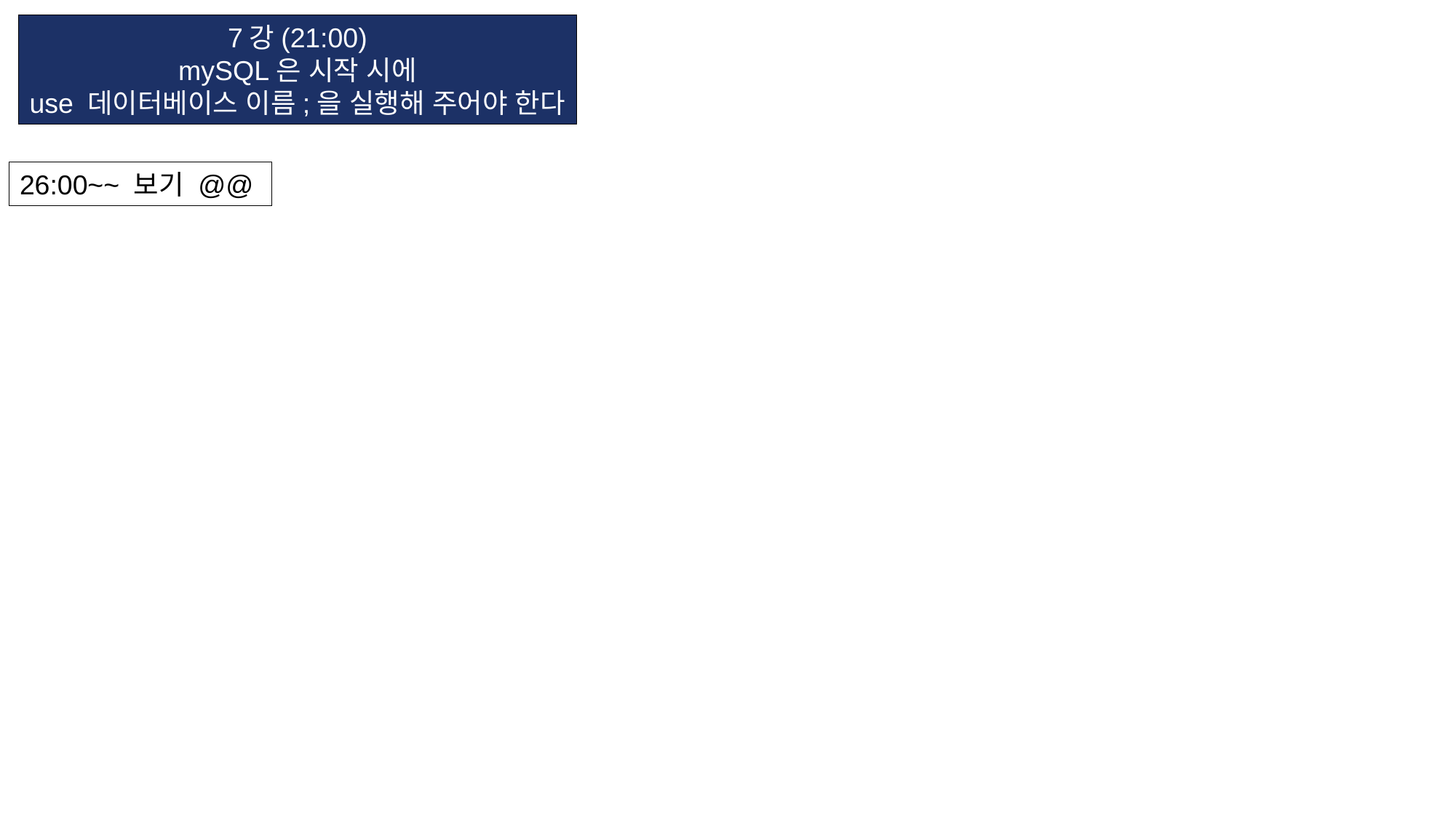

7강(21:00)
mySQL은 시작 시에
use 데이터베이스 이름;을 실행해 주어야 한다
26:00~~ 보기 @@